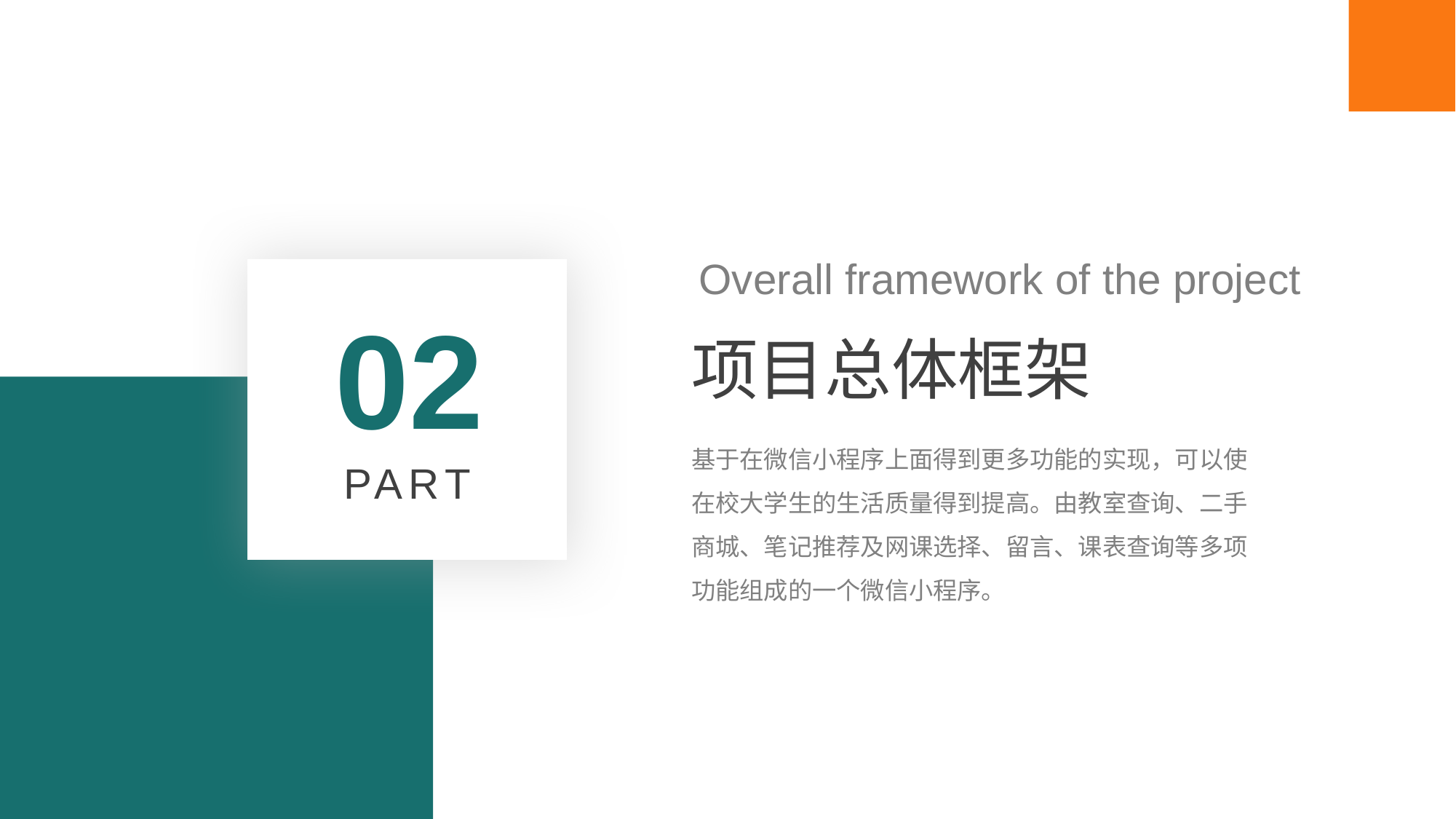

Overall framework of the project

02
项目总体框架

基于在微信小程序上面得到更多功能的实现，可以使在校大学生的生活质量得到提高。由教室查询、二手商城、笔记推荐及网课选择、留言、课表查询等多项功能组成的一个微信小程序。
PART